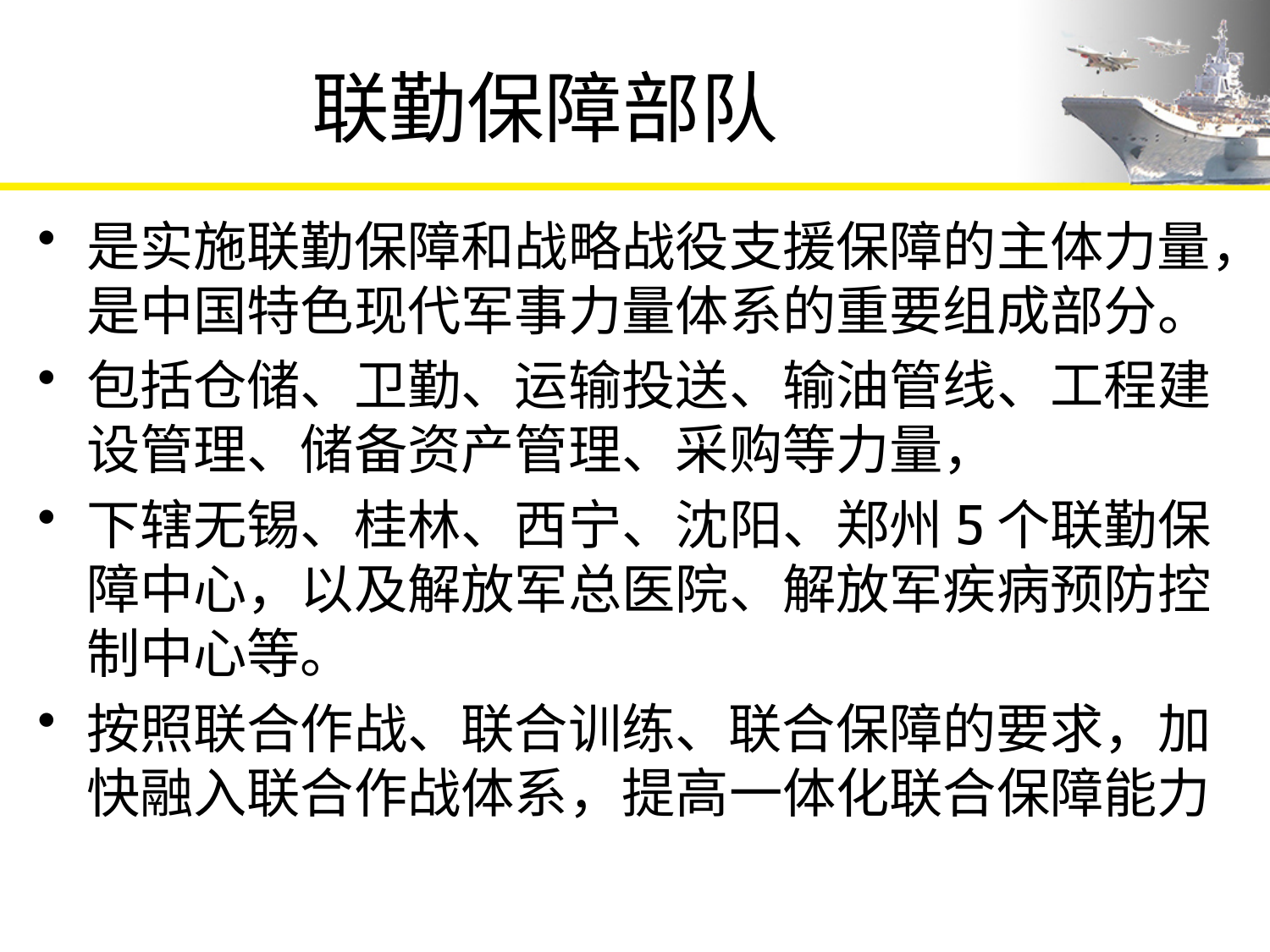

# 联勤保障部队
是实施联勤保障和战略战役支援保障的主体力量，是中国特色现代军事力量体系的重要组成部分。
包括仓储、卫勤、运输投送、输油管线、工程建设管理、储备资产管理、采购等力量，
下辖无锡、桂林、西宁、沈阳、郑州5个联勤保障中心，以及解放军总医院、解放军疾病预防控制中心等。
按照联合作战、联合训练、联合保障的要求，加快融入联合作战体系，提高一体化联合保障能力